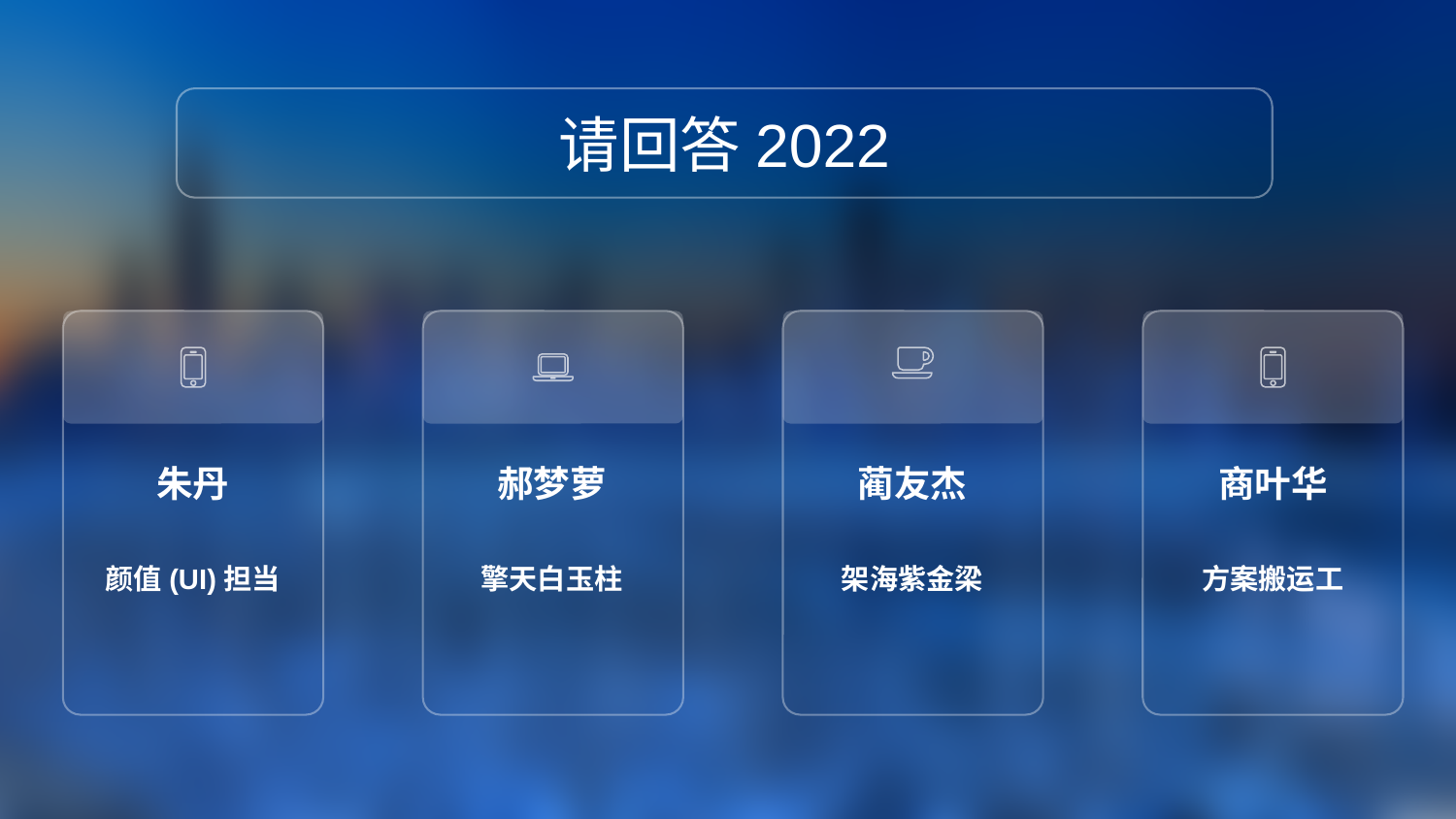

请回答2022

朱丹
郝梦萝
蔺友杰
商叶华
颜值(UI)担当
擎天白玉柱
架海紫金梁
方案搬运工